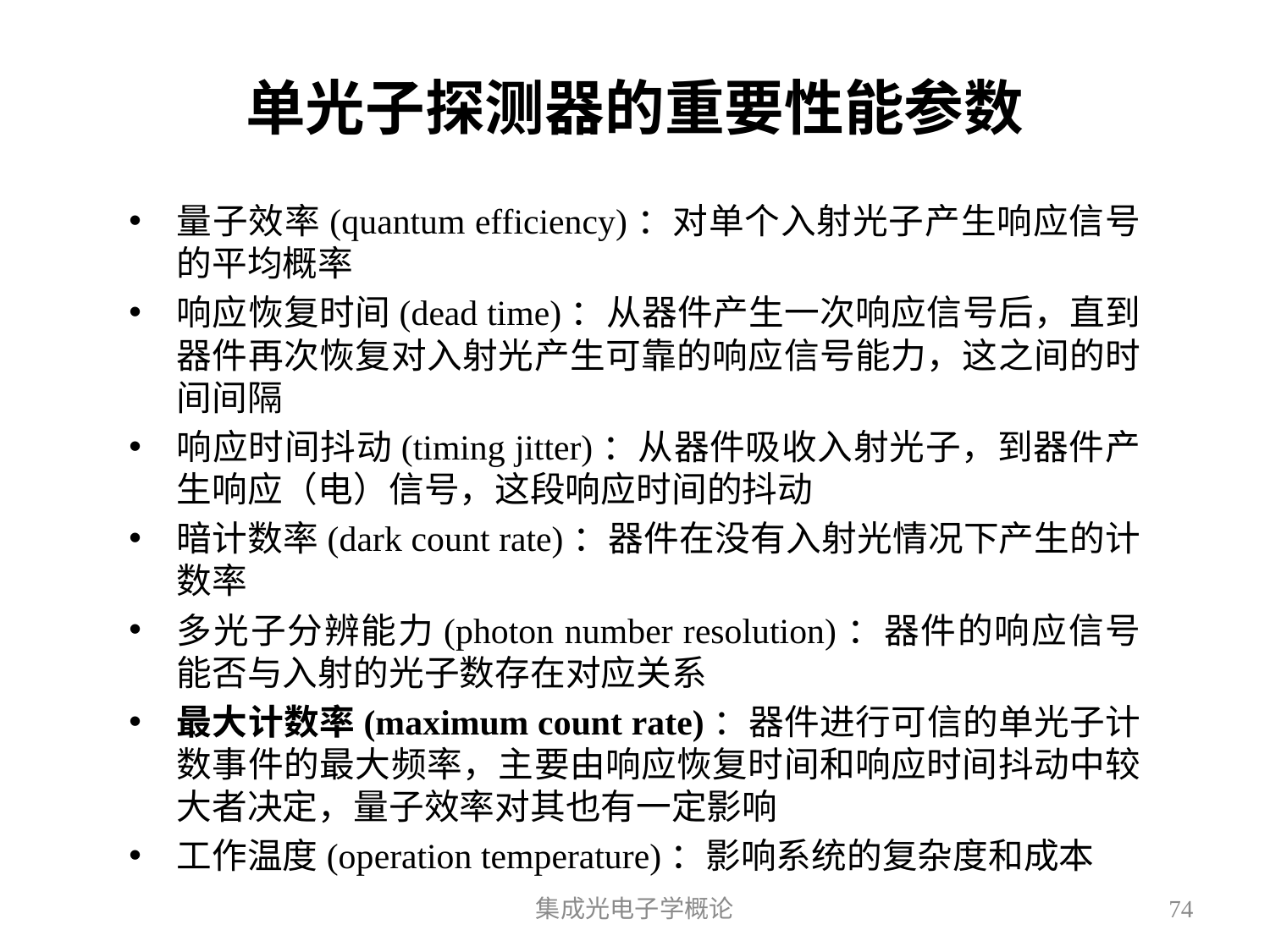

# 单光子探测器的重要性能参数
量子效率(quantum efficiency)：对单个入射光子产生响应信号的平均概率
响应恢复时间(dead time)：从器件产生一次响应信号后，直到器件再次恢复对入射光产生可靠的响应信号能力，这之间的时间间隔
响应时间抖动(timing jitter)：从器件吸收入射光子，到器件产生响应（电）信号，这段响应时间的抖动
暗计数率(dark count rate)：器件在没有入射光情况下产生的计数率
多光子分辨能力(photon number resolution)：器件的响应信号能否与入射的光子数存在对应关系
最大计数率(maximum count rate)：器件进行可信的单光子计数事件的最大频率，主要由响应恢复时间和响应时间抖动中较大者决定，量子效率对其也有一定影响
工作温度(operation temperature)：影响系统的复杂度和成本

集成光电子学概论
74